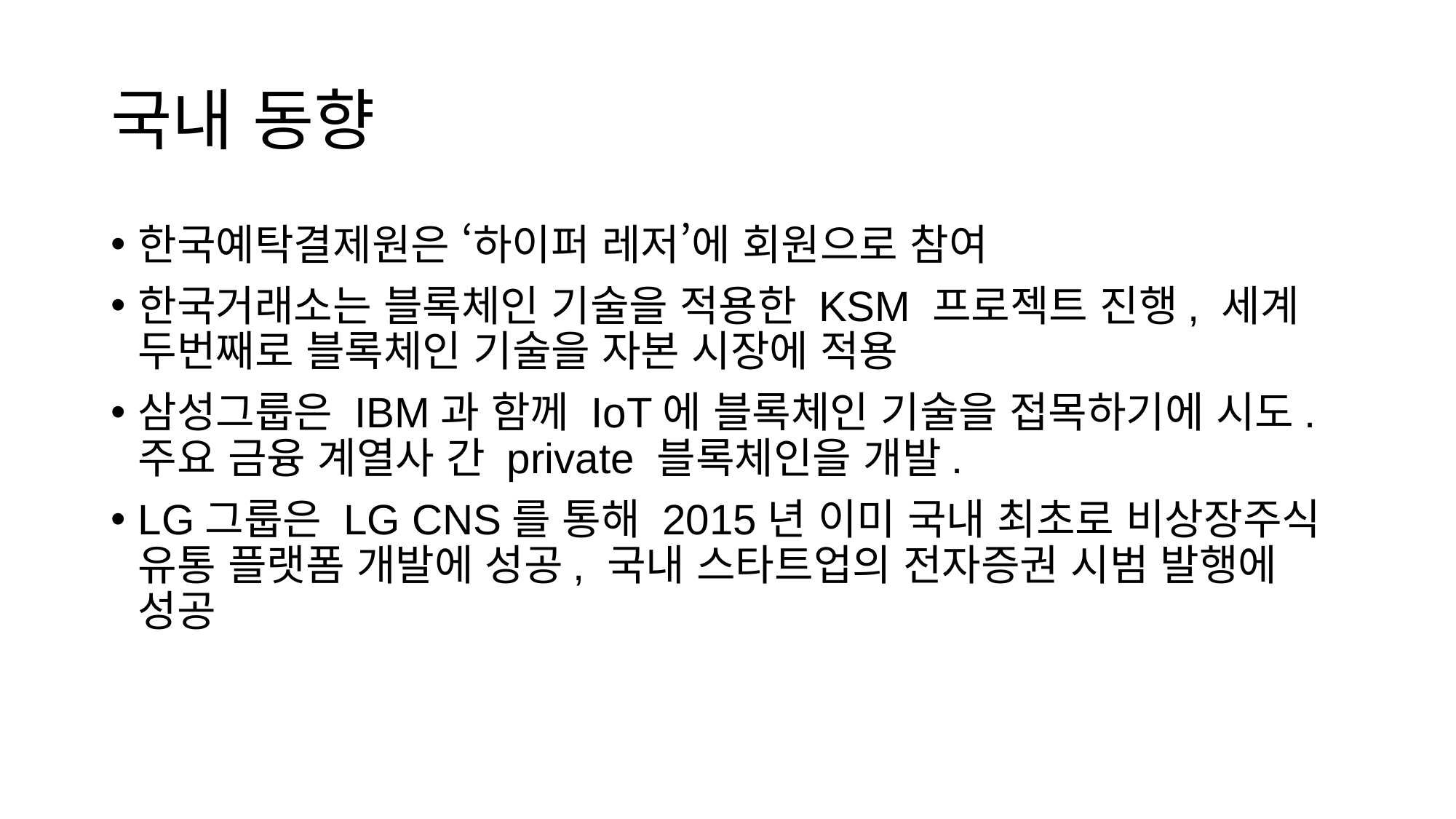

# 국내 동향
한국예탁결제원은 ‘하이퍼 레저’에 회원으로 참여
한국거래소는 블록체인 기술을 적용한 KSM 프로젝트 진행, 세계 두번째로 블록체인 기술을 자본 시장에 적용
삼성그룹은 IBM과 함께 IoT에 블록체인 기술을 접목하기에 시도. 주요 금융 계열사 간 private 블록체인을 개발.
LG그룹은 LG CNS를 통해 2015년 이미 국내 최초로 비상장주식 유통 플랫폼 개발에 성공, 국내 스타트업의 전자증권 시범 발행에 성공